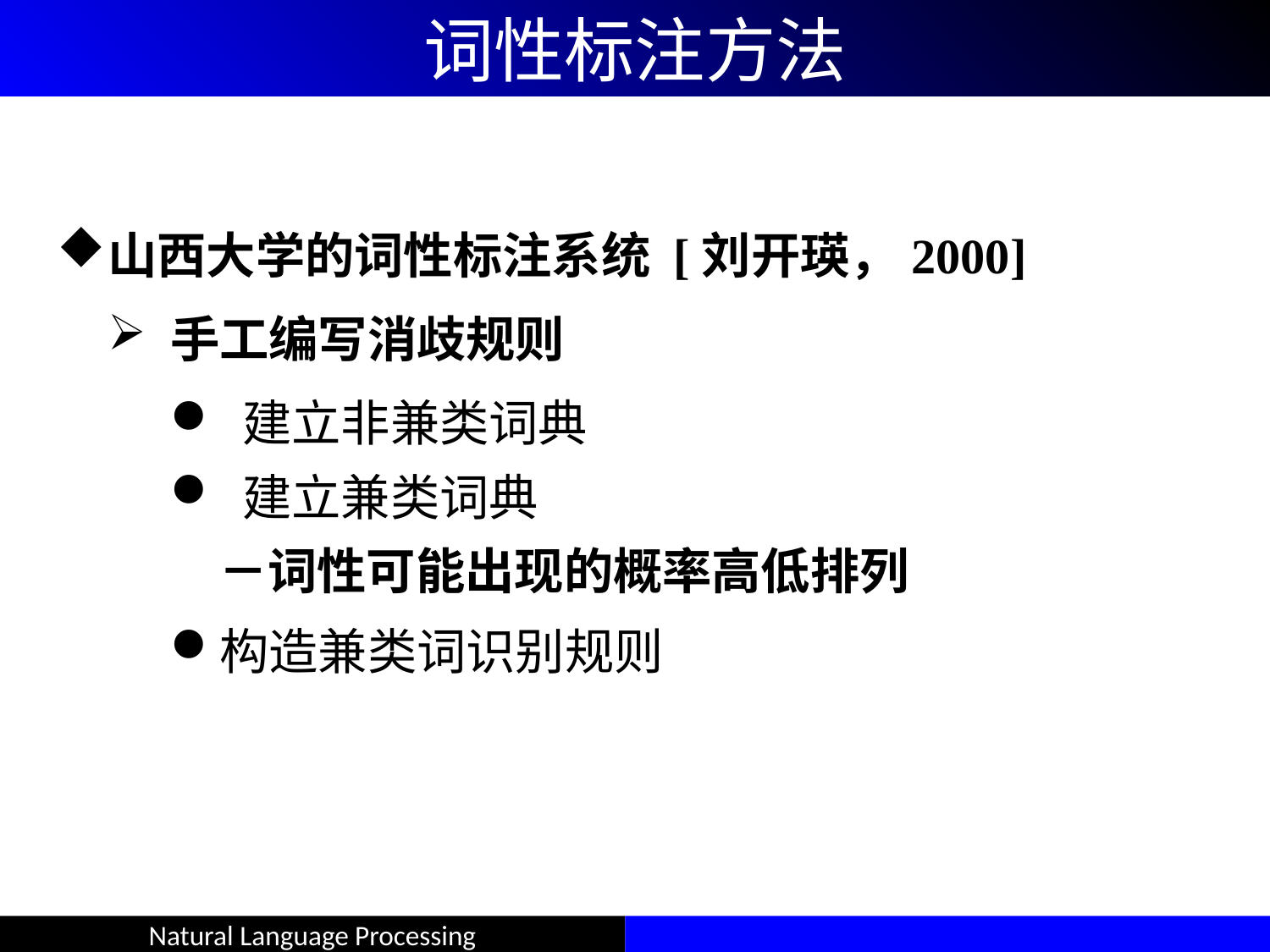

# 词性标注方法
山西大学的词性标注系统 [刘开瑛，2000]
手工编写消歧规则
 建立非兼类词典
 建立兼类词典
－词性可能出现的概率高低排列
构造兼类词识别规则